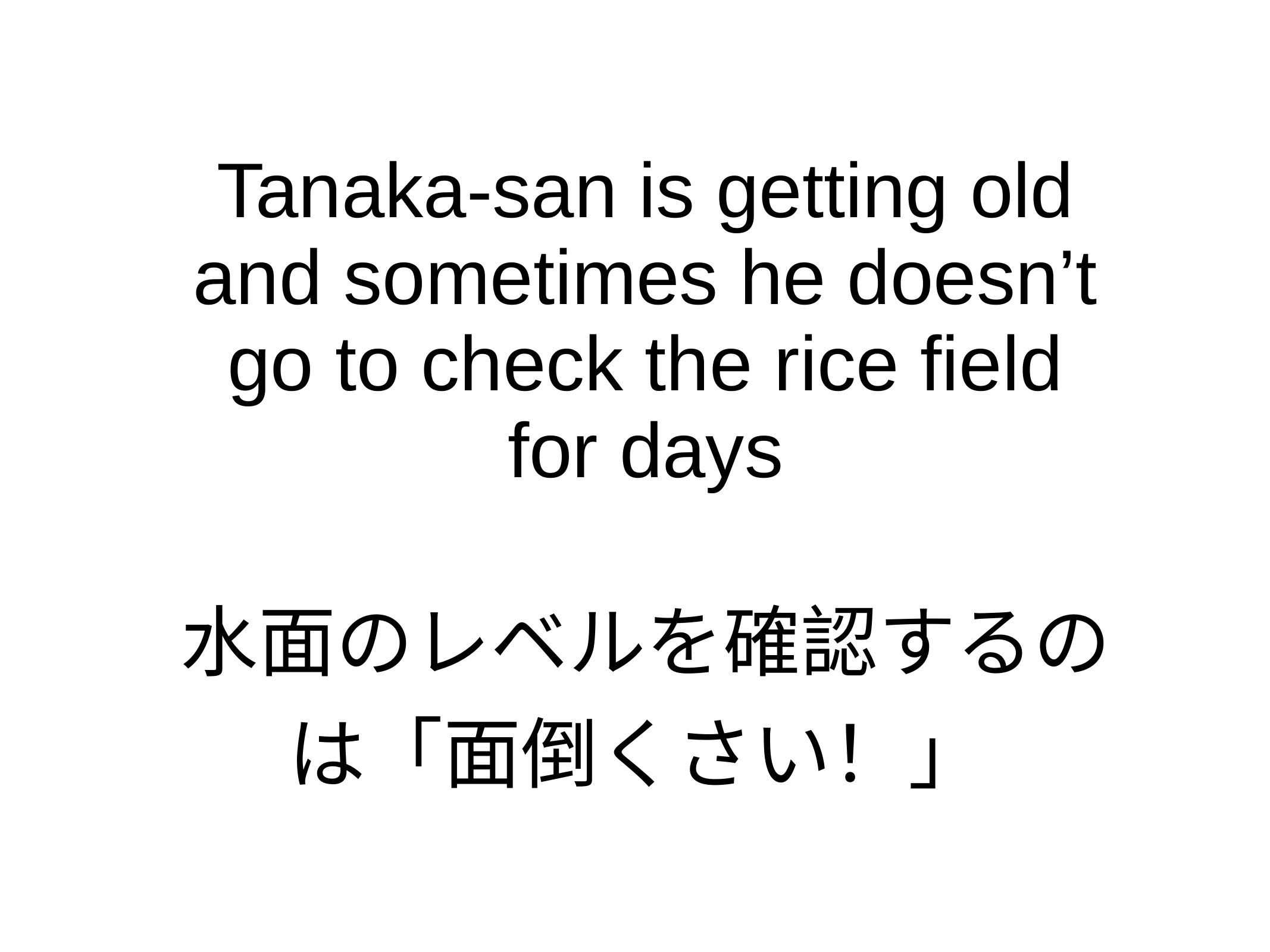

Tanaka-san is getting old and sometimes he doesn’t go to check the rice field for days

水面のレベルを確認するのは「面倒くさい！」